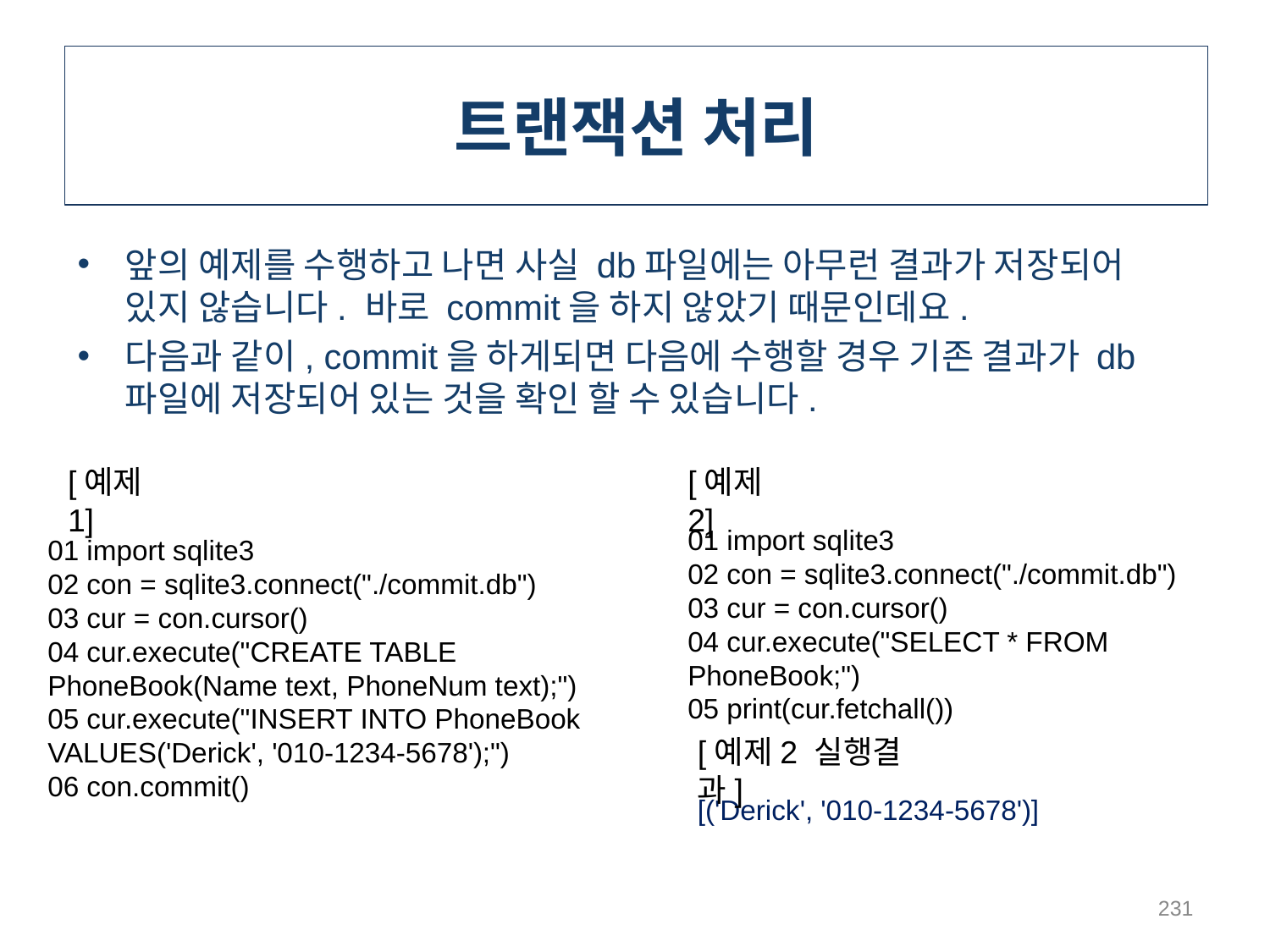

# 트랜잭션 처리
앞의 예제를 수행하고 나면 사실 db파일에는 아무런 결과가 저장되어 있지 않습니다. 바로 commit을 하지 않았기 때문인데요.
다음과 같이, commit을 하게되면 다음에 수행할 경우 기존 결과가 db파일에 저장되어 있는 것을 확인 할 수 있습니다.

[예제1]
[예제2]
01 import sqlite3
02 con = sqlite3.connect("./commit.db")
03 cur = con.cursor()
04 cur.execute("SELECT * FROM PhoneBook;")
05 print(cur.fetchall())
01 import sqlite3
02 con = sqlite3.connect("./commit.db")
03 cur = con.cursor()
04 cur.execute("CREATE TABLE PhoneBook(Name text, PhoneNum text);")
05 cur.execute("INSERT INTO PhoneBook VALUES('Derick', '010-1234-5678');")
06 con.commit()
[예제2 실행결과]
[('Derick', '010-1234-5678')]
231